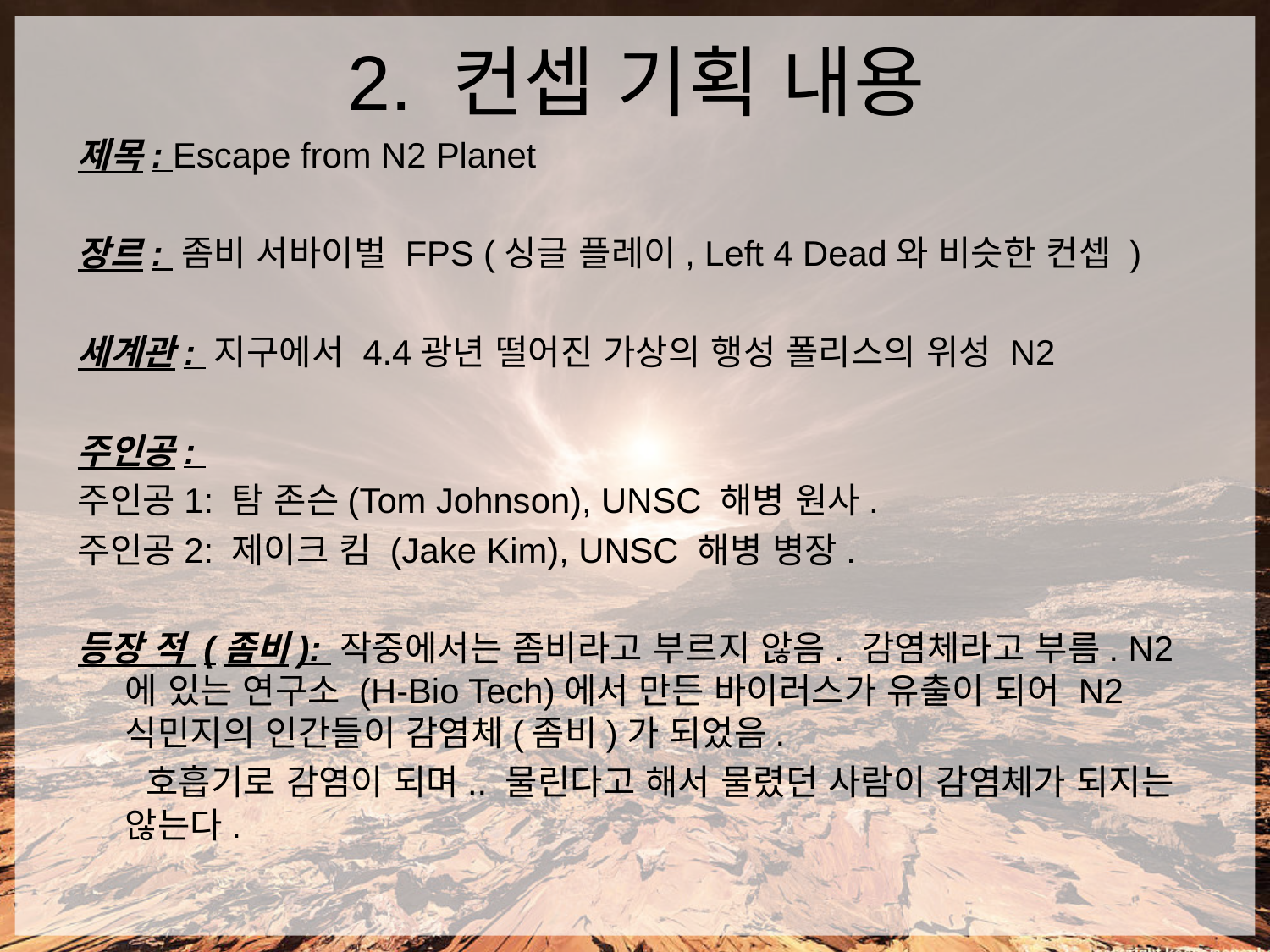

# 2. 컨셉 기획 내용
제목: Escape from N2 Planet

장르: 좀비 서바이벌 FPS (싱글 플레이, Left 4 Dead와 비슷한 컨셉 )

세계관: 지구에서 4.4광년 떨어진 가상의 행성 폴리스의 위성 N2

주인공:
주인공1: 탐 존슨(Tom Johnson), UNSC 해병 원사.
주인공2: 제이크 킴 (Jake Kim), UNSC 해병 병장.

등장 적 (좀비): 작중에서는 좀비라고 부르지 않음. 감염체라고 부름. N2에 있는 연구소 (H-Bio Tech)에서 만든 바이러스가 유출이 되어 N2 식민지의 인간들이 감염체(좀비)가 되었음.
      호흡기로 감염이 되며.. 물린다고 해서 물렸던 사람이 감염체가 되지는 않는다.